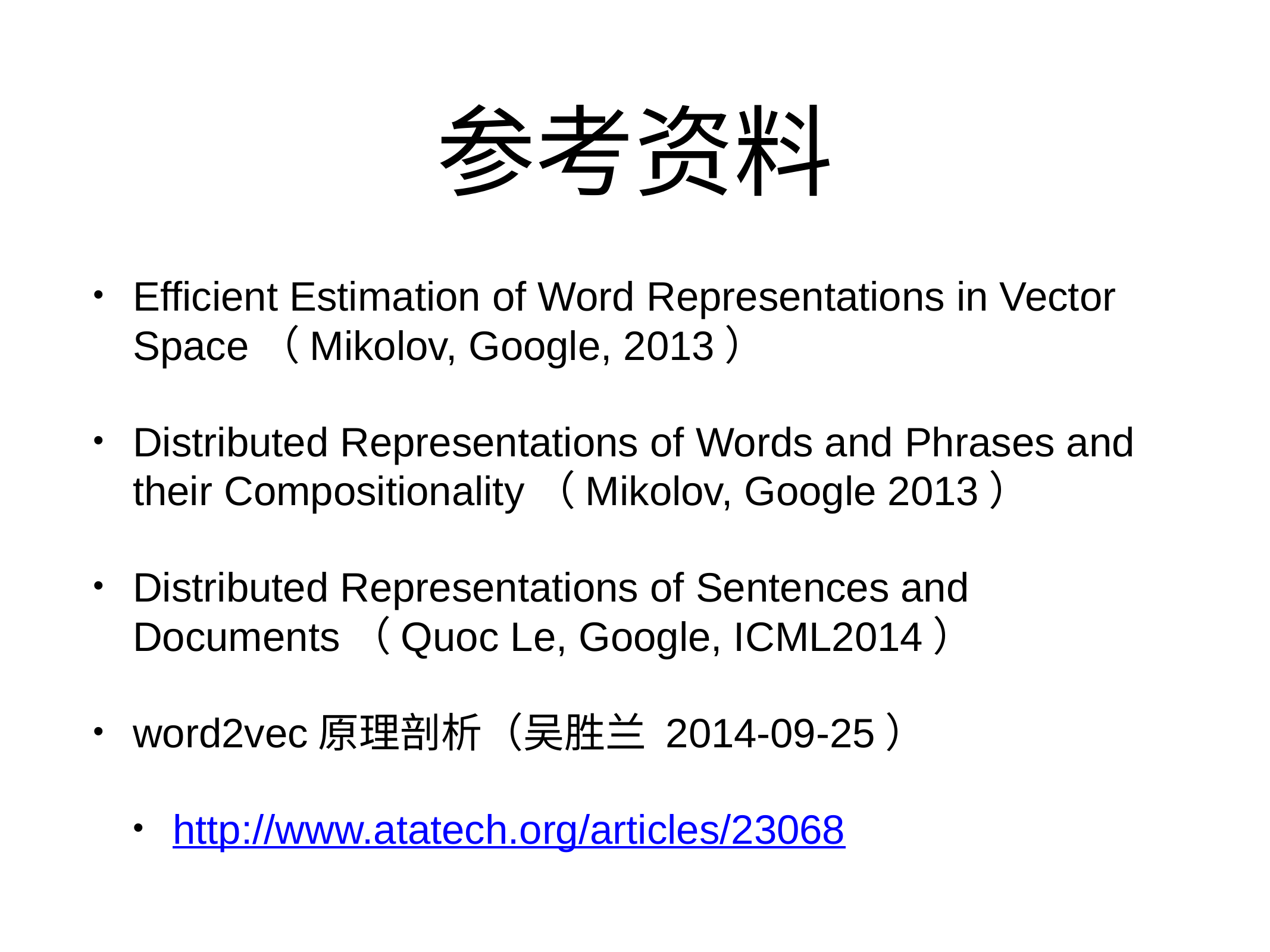

15C26E84FDFAEC9C1EDC4254067520DAC322E3F8302F2A458CF4E80F365ADE55AD46478A99DF8BE99C01A1AC071D5AFDAD469EC2EE7A2B2D727B41FF506222196CA7071D67501EDCE4E5892A478A82DD727BE80F365A953540970000DE554B6035F1740EE80F5DE03CC5D5A2FD247FF9B86D55BC8BE95F23B86D54D4FB510F41DC96302FFA398F5FDDFE55BCA8985DE0B905E13B8F5F48CB1D77119DBF702B2DDC96152B5AFD1FB4FD2455BC
# 参考资料
Efficient Estimation of Word Representations in Vector Space（Mikolov, Google, 2013）
Distributed Representations of Words and Phrases and their Compositionality（Mikolov, Google 2013）
Distributed Representations of Sentences and Documents（Quoc Le, Google, ICML2014）
word2vec原理剖析（吴胜兰 2014-09-25）
http://www.atatech.org/articles/23068